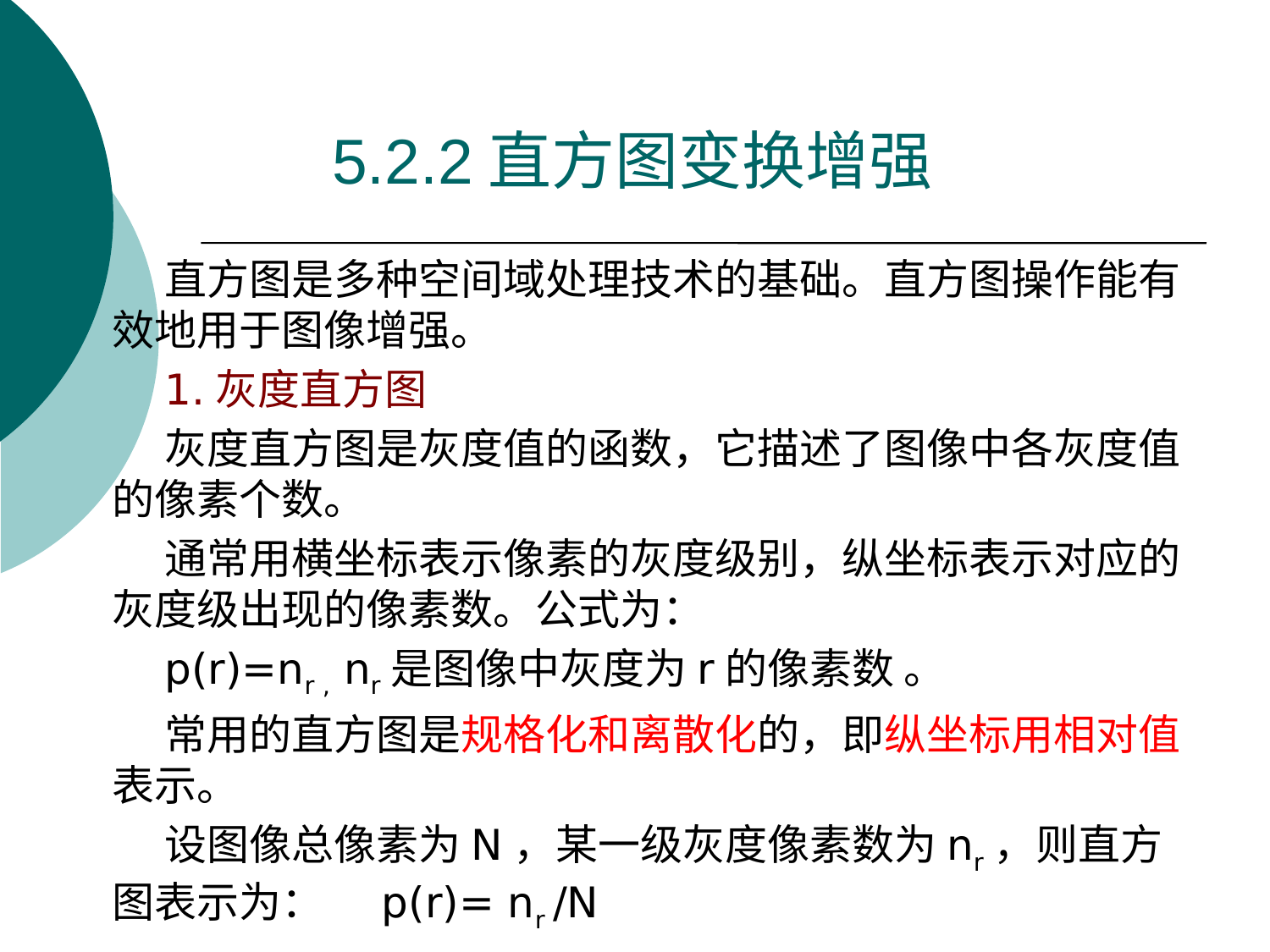

# 5.2.2直方图变换增强
直方图是多种空间域处理技术的基础。直方图操作能有效地用于图像增强。
1.灰度直方图
灰度直方图是灰度值的函数，它描述了图像中各灰度值的像素个数。
通常用横坐标表示像素的灰度级别，纵坐标表示对应的灰度级出现的像素数。公式为：
p(r)=nr , nr是图像中灰度为r的像素数 。
常用的直方图是规格化和离散化的，即纵坐标用相对值表示。
设图像总像素为N，某一级灰度像素数为nr，则直方图表示为：     p(r)= nr /N

41